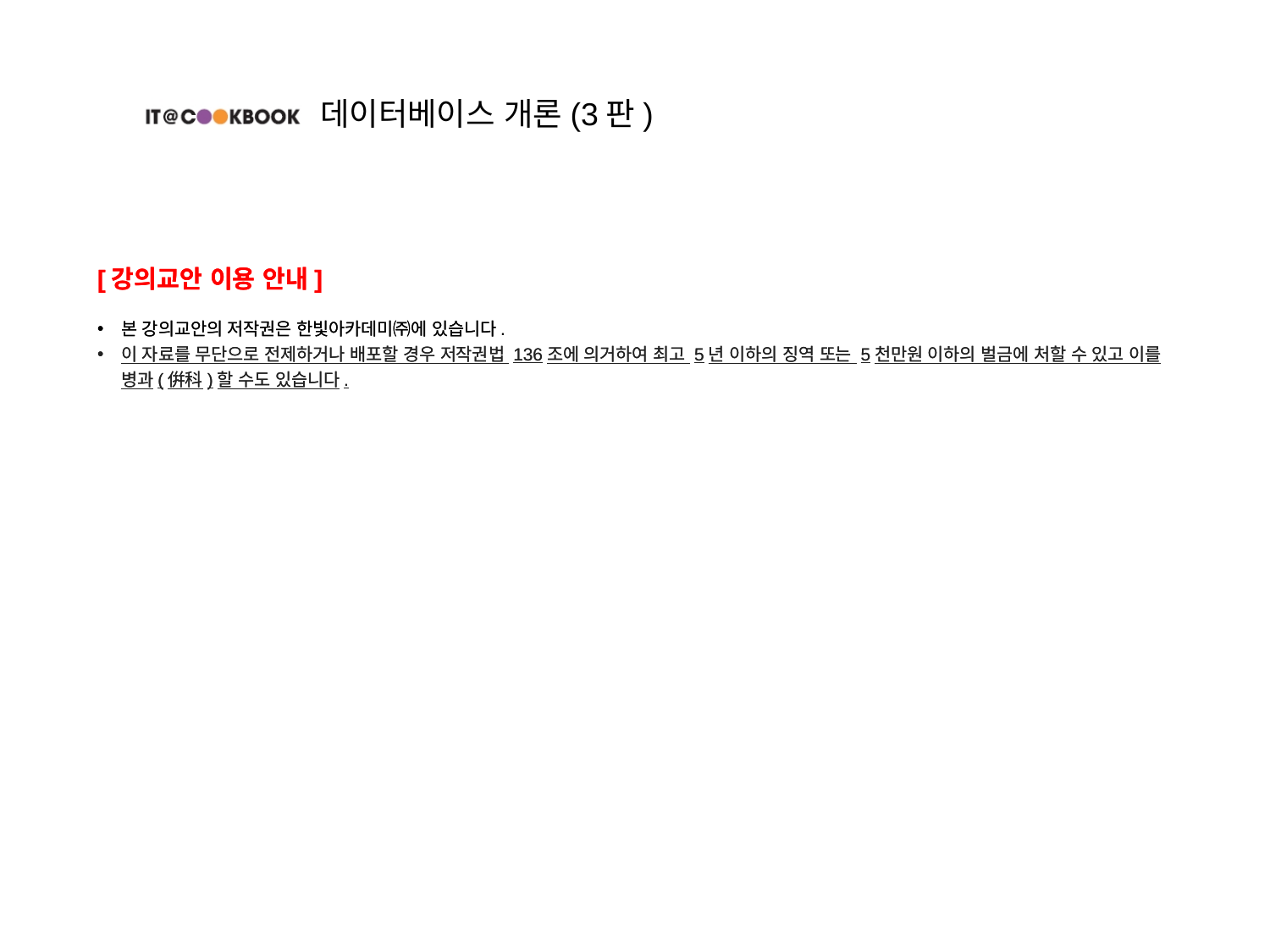

[강의교안 이용 안내]

본 강의교안의 저작권은 한빛아카데미㈜에 있습니다.
이 자료를 무단으로 전제하거나 배포할 경우 저작권법 136조에 의거하여 최고 5년 이하의 징역 또는 5천만원 이하의 벌금에 처할 수 있고 이를 병과(倂科)할 수도 있습니다.